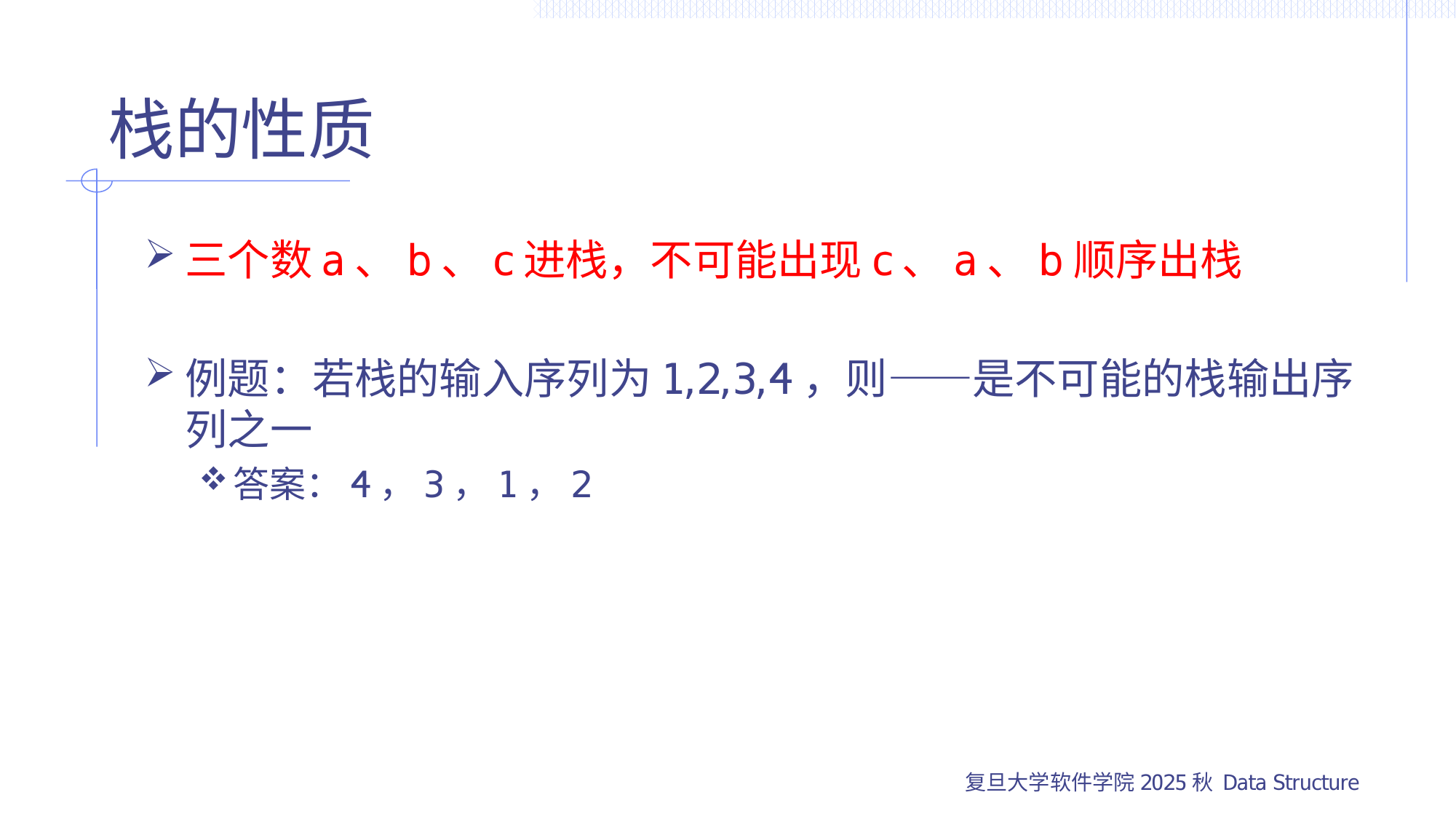

# 栈的性质
三个数a、b、c进栈，不可能出现c、a、b顺序出栈

例题：若栈的输入序列为1,2,3,4，则——是不可能的栈输出序列之一
答案：4，3，1，2